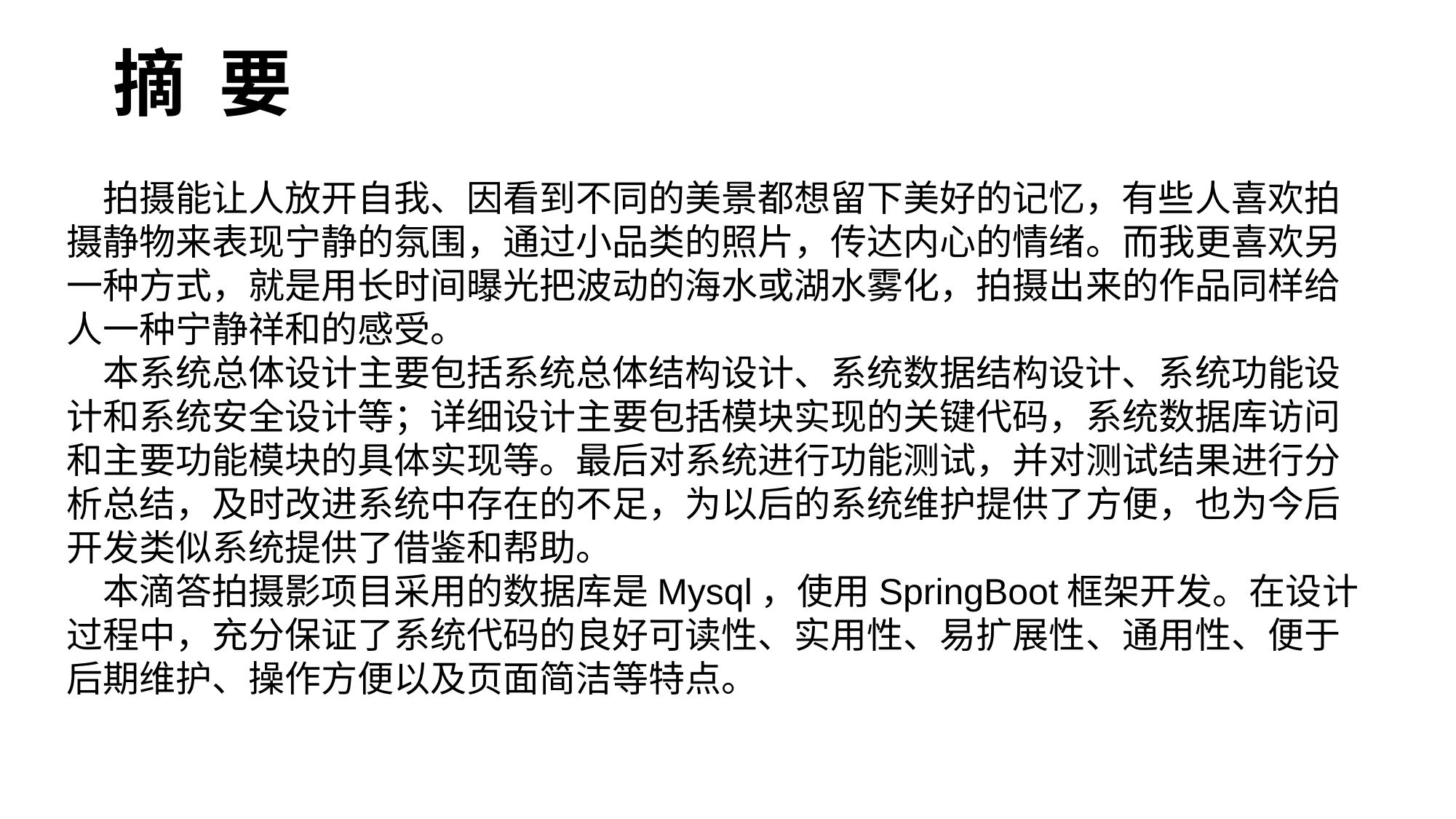

摘  要
拍摄能让人放开自我、因看到不同的美景都想留下美好的记忆，有些人喜欢拍摄静物来表现宁静的氛围，通过小品类的照片，传达内心的情绪。而我更喜欢另一种方式，就是用长时间曝光把波动的海水或湖水雾化，拍摄出来的作品同样给人一种宁静祥和的感受。
本系统总体设计主要包括系统总体结构设计、系统数据结构设计、系统功能设计和系统安全设计等；详细设计主要包括模块实现的关键代码，系统数据库访问和主要功能模块的具体实现等。最后对系统进行功能测试，并对测试结果进行分析总结，及时改进系统中存在的不足，为以后的系统维护提供了方便，也为今后开发类似系统提供了借鉴和帮助。
本滴答拍摄影项目采用的数据库是Mysql，使用SpringBoot框架开发。在设计过程中，充分保证了系统代码的良好可读性、实用性、易扩展性、通用性、便于后期维护、操作方便以及页面简洁等特点。